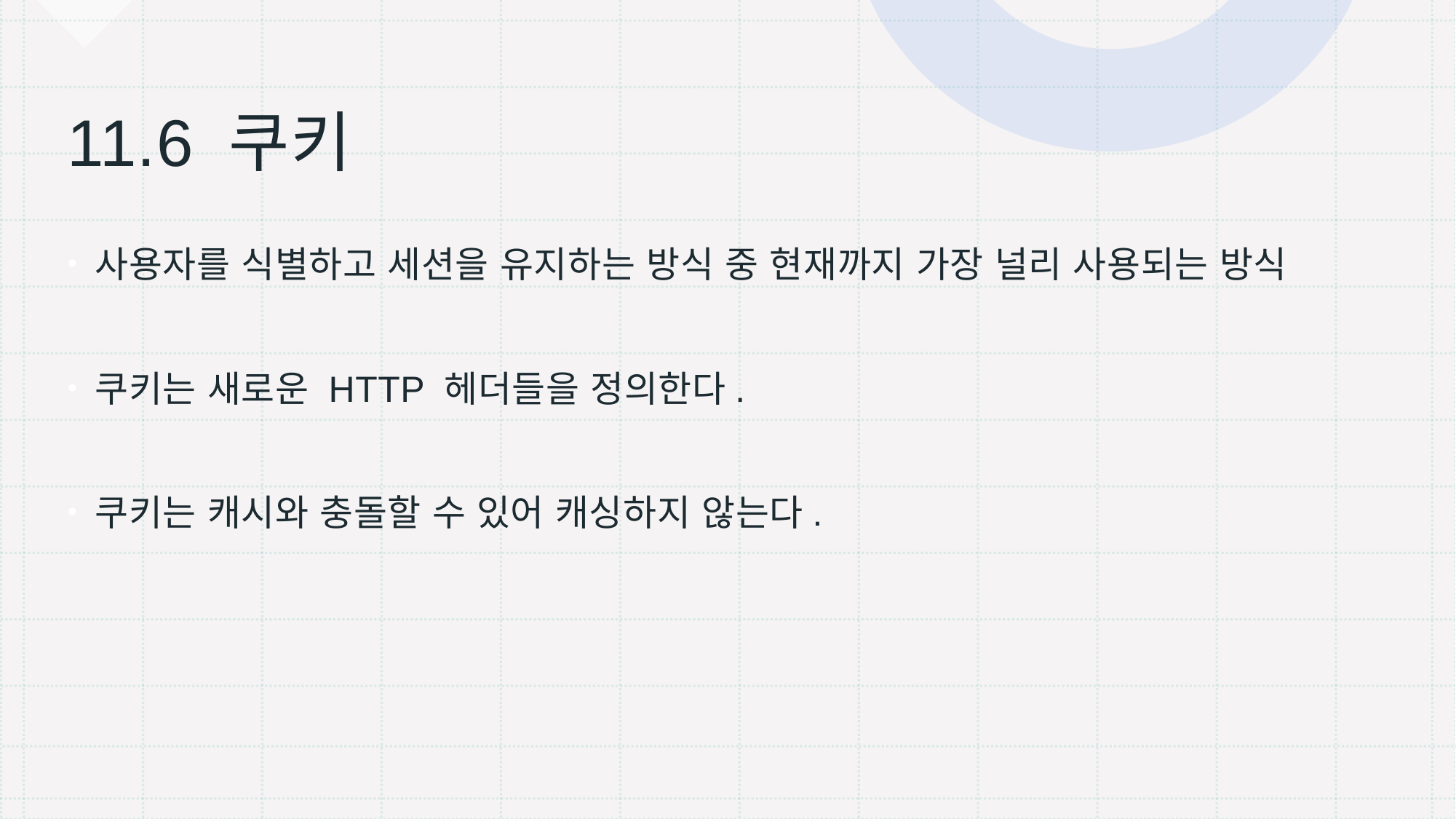

# 11.6 쿠키
사용자를 식별하고 세션을 유지하는 방식 중 현재까지 가장 널리 사용되는 방식

쿠키는 새로운 HTTP 헤더들을 정의한다.

쿠키는 캐시와 충돌할 수 있어 캐싱하지 않는다.